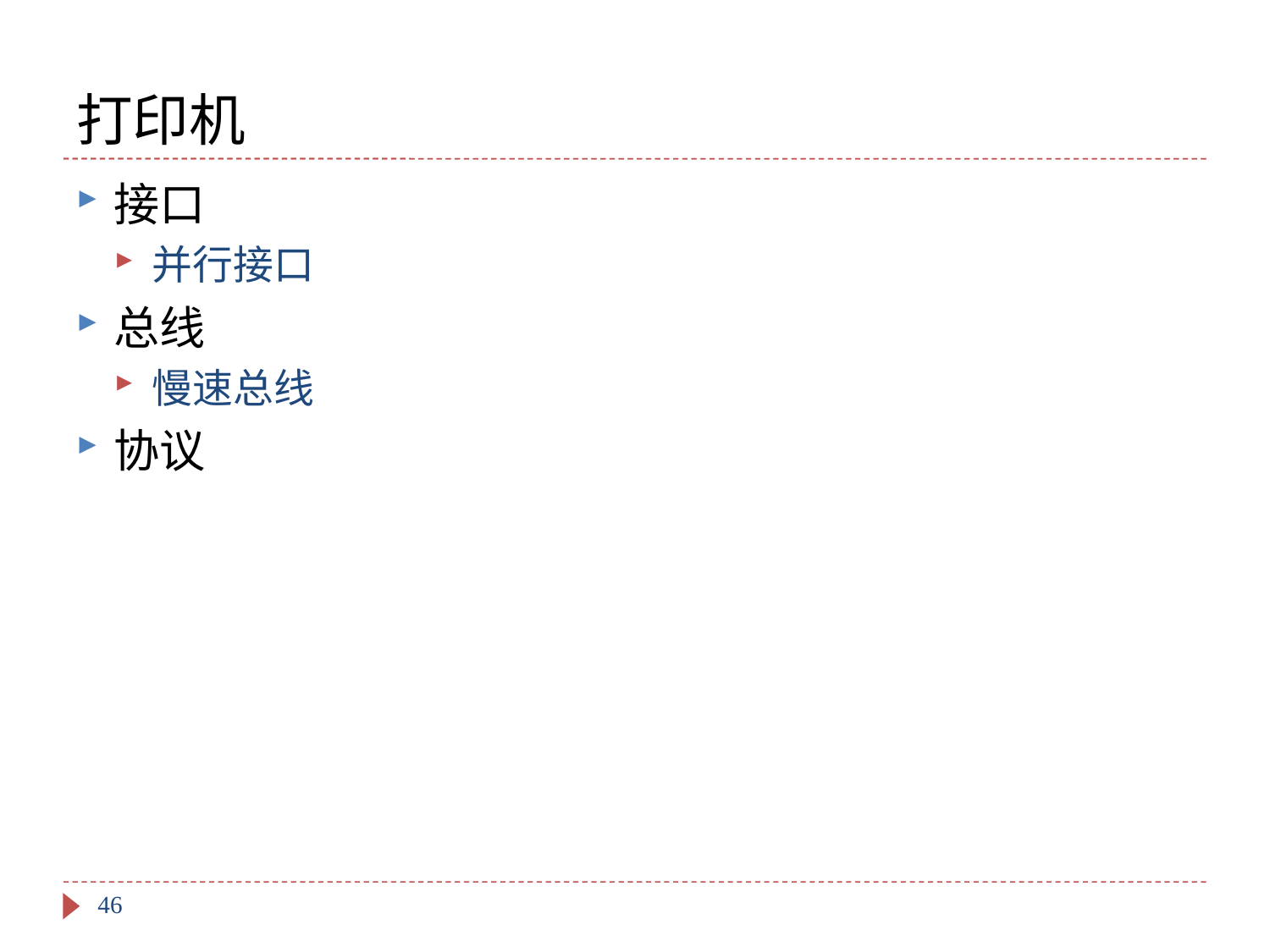

# 打印机
接口
并行接口
总线
慢速总线
协议
46